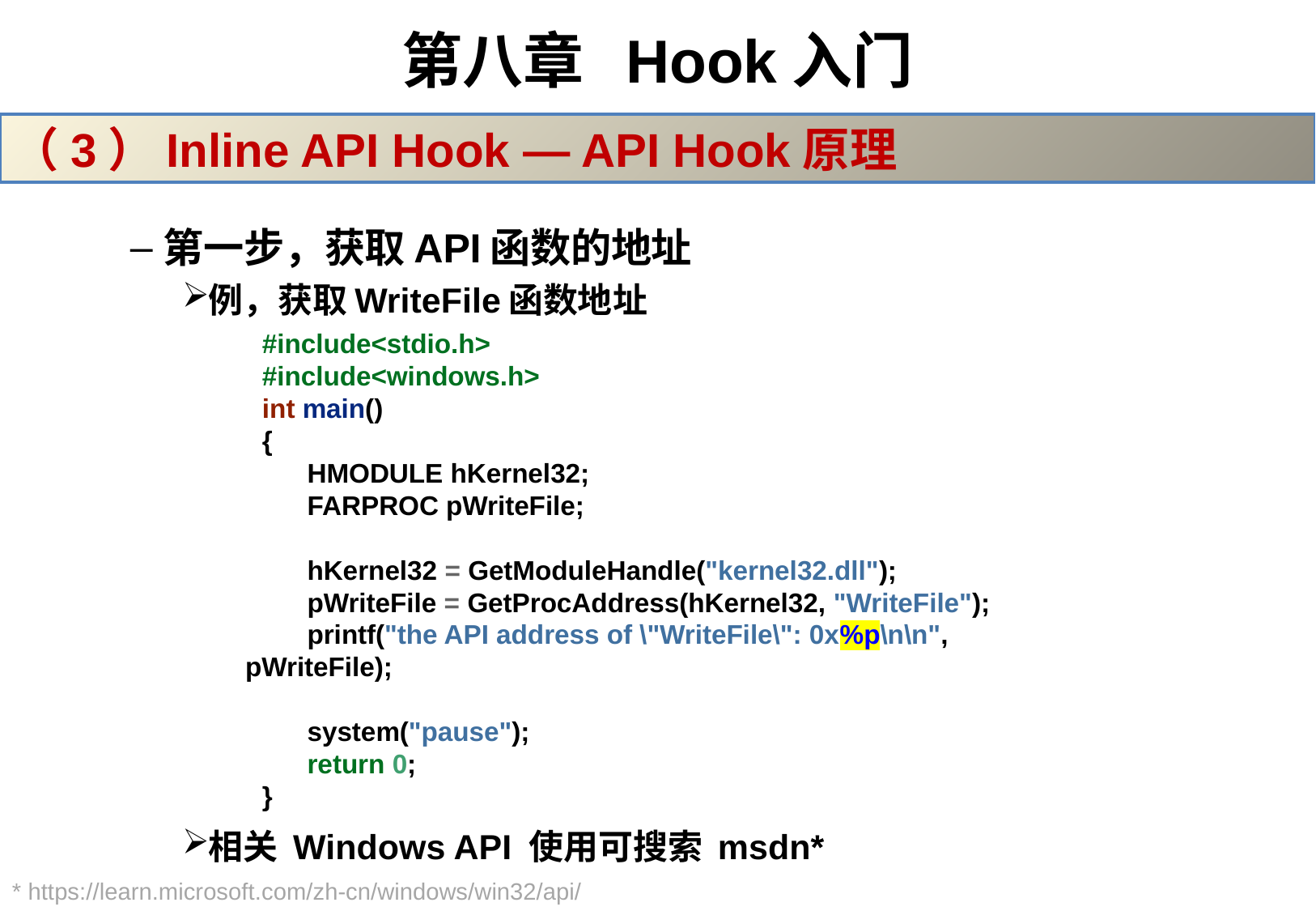

# 第八章  Hook入门
（3）Inline API Hook — API Hook原理
第一步，获取API函数的地址
例，获取WriteFile函数地址

相关 Windows API 使用可搜索 msdn*
#include<stdio.h>
#include<windows.h>
int main()
{
      HMODULE hKernel32;
      FARPROC pWriteFile;

      hKernel32 = GetModuleHandle("kernel32.dll");
      pWriteFile = GetProcAddress(hKernel32, "WriteFile");
      printf("the API address of \"WriteFile\": 0x%p\n\n", pWriteFile);

      system("pause");
      return 0;
}
* https://learn.microsoft.com/zh-cn/windows/win32/api/